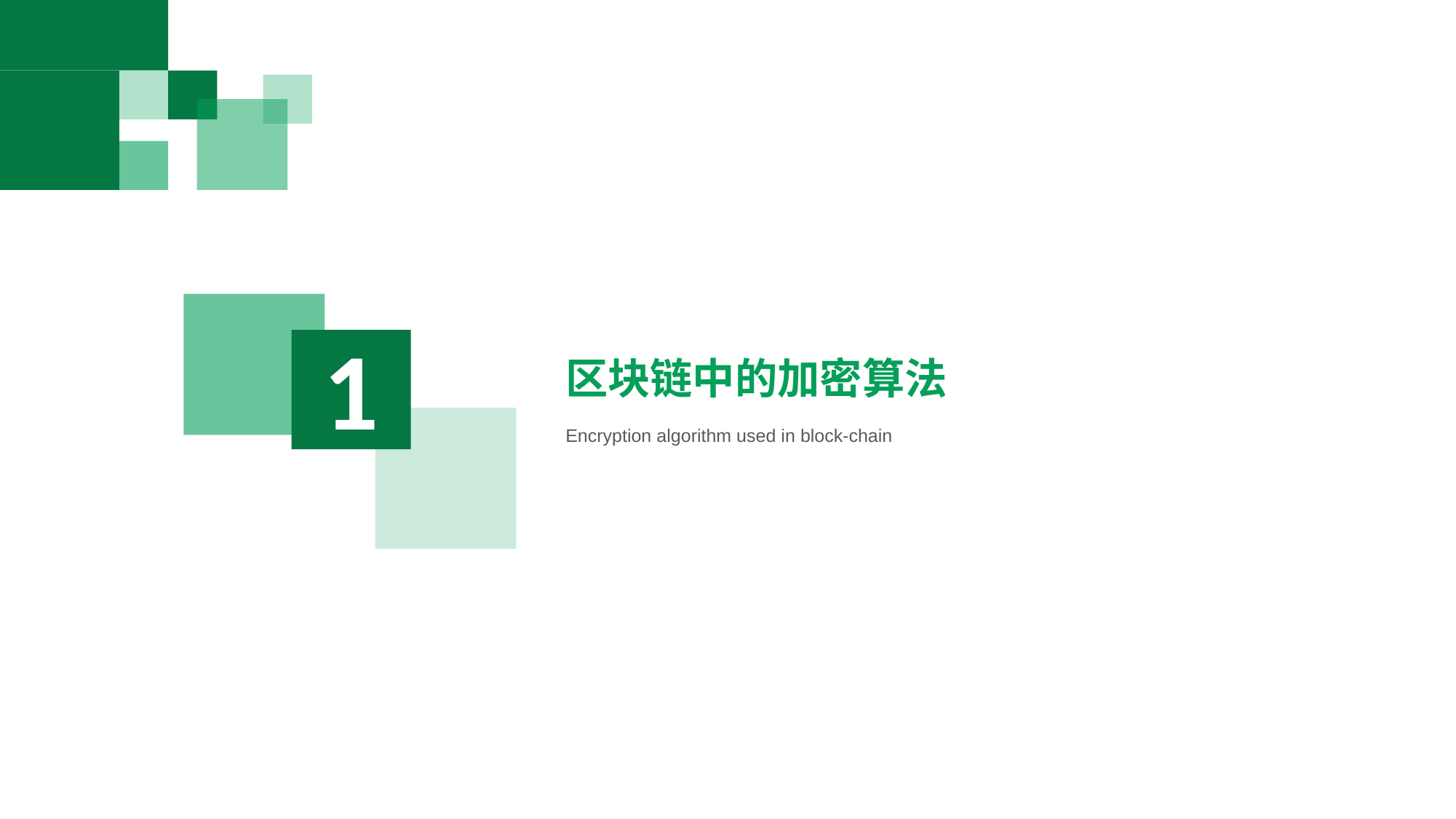

1
区块链中的加密算法
Encryption algorithm used in block-chain